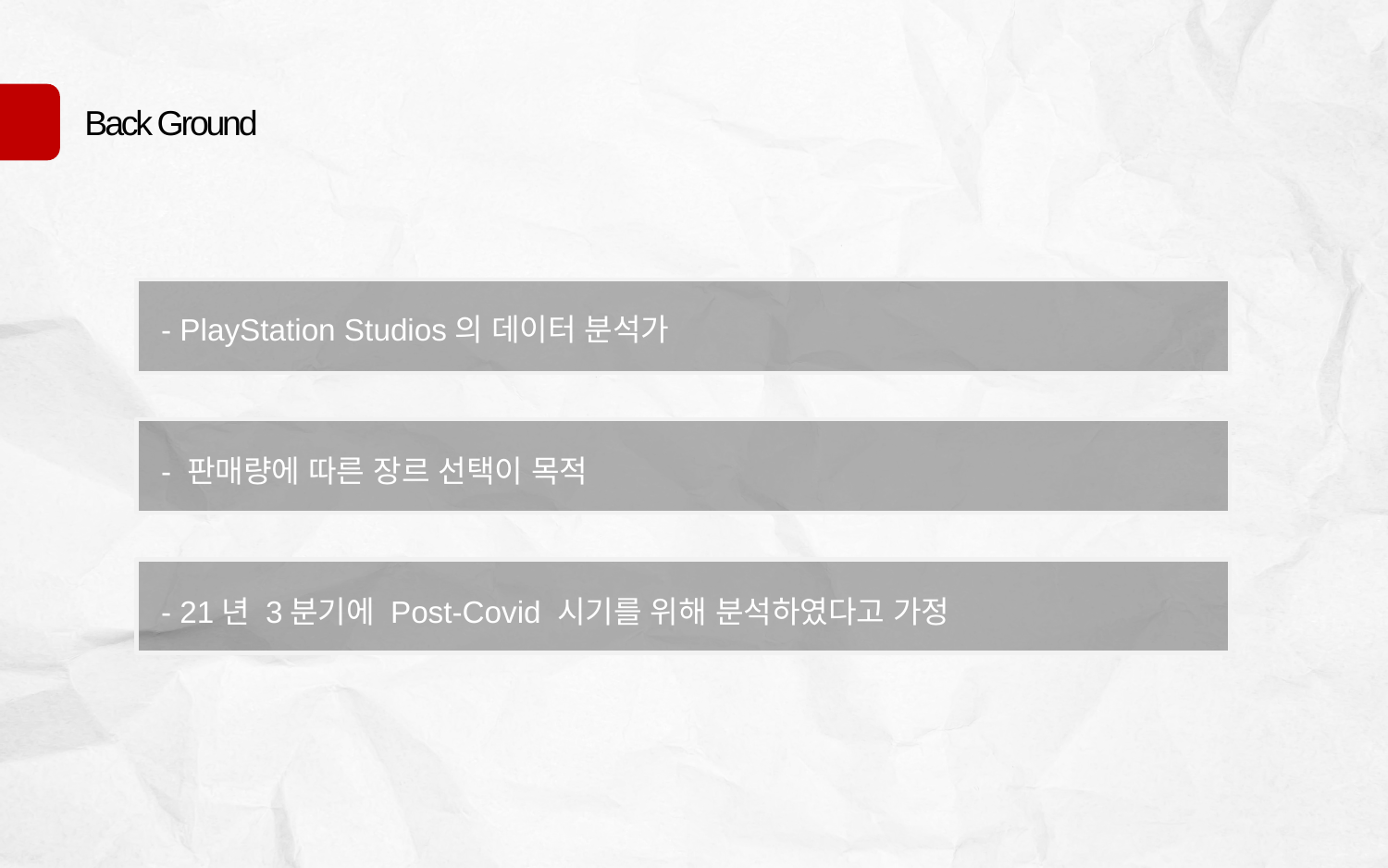

Back Ground

- PlayStation Studios의 데이터 분석가

- 판매량에 따른 장르 선택이 목적

- 21년 3분기에 Post-Covid 시기를 위해 분석하였다고 가정